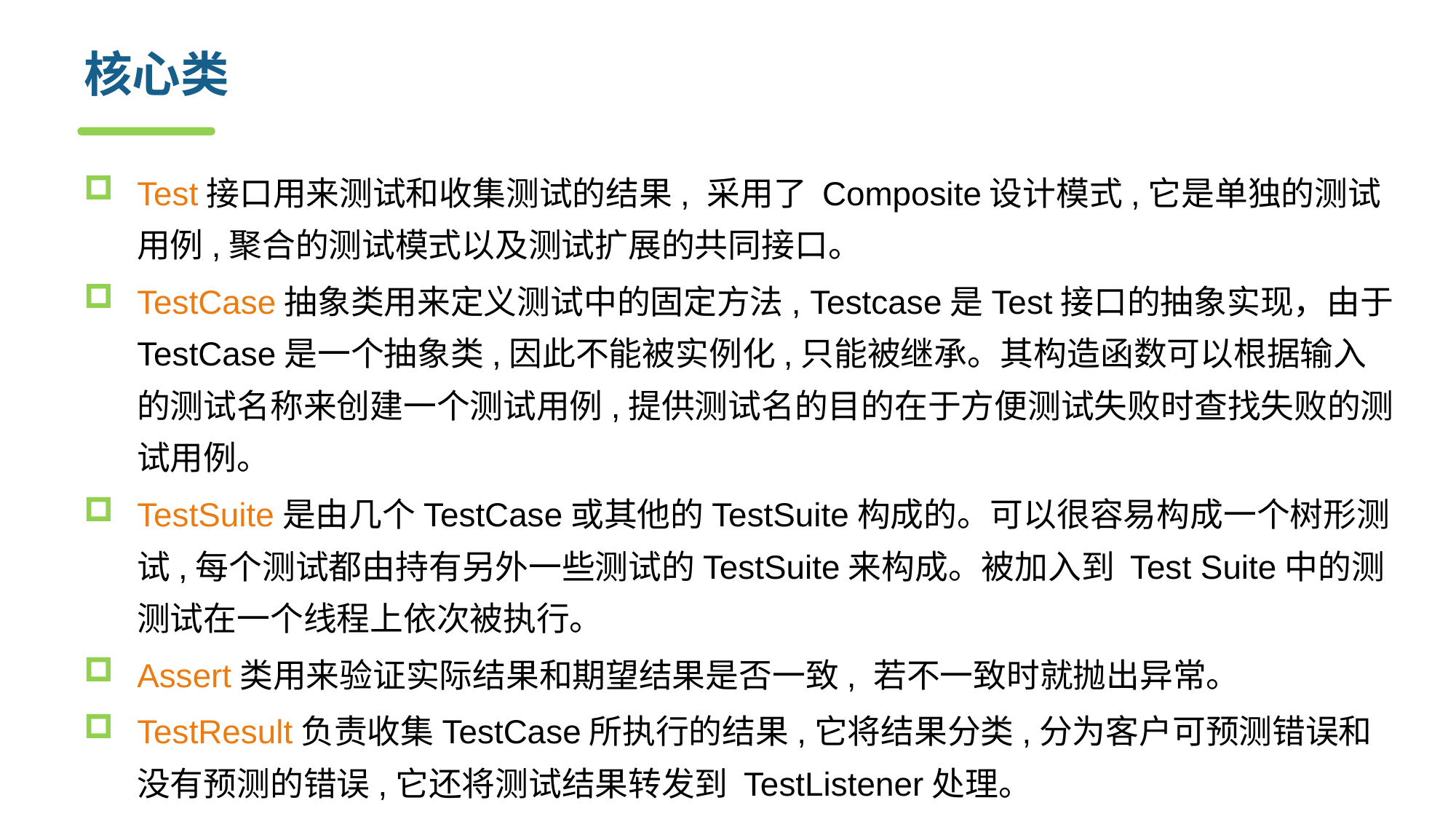

# 核心类
Test接口用来测试和收集测试的结果, 采用了 Composite设计模式,它是单独的测试用例,聚合的测试模式以及测试扩展的共同接口。
TestCase抽象类用来定义测试中的固定方法, Testcase是Test接口的抽象实现，由于 TestCase是一个抽象类,因此不能被实例化,只能被继承。其构造函数可以根据输入的测试名称来创建一个测试用例,提供测试名的目的在于方便测试失败时查找失败的测试用例。
TestSuite是由几个TestCase或其他的TestSuite构成的。可以很容易构成一个树形测试,每个测试都由持有另外一些测试的TestSuite来构成。被加入到 Test Suite中的测测试在一个线程上依次被执行。
Assert类用来验证实际结果和期望结果是否一致, 若不一致时就抛出异常。
TestResult负责收集TestCase所执行的结果,它将结果分类,分为客户可预测错误和没有预测的错误,它还将测试结果转发到 TestListener处理。
52